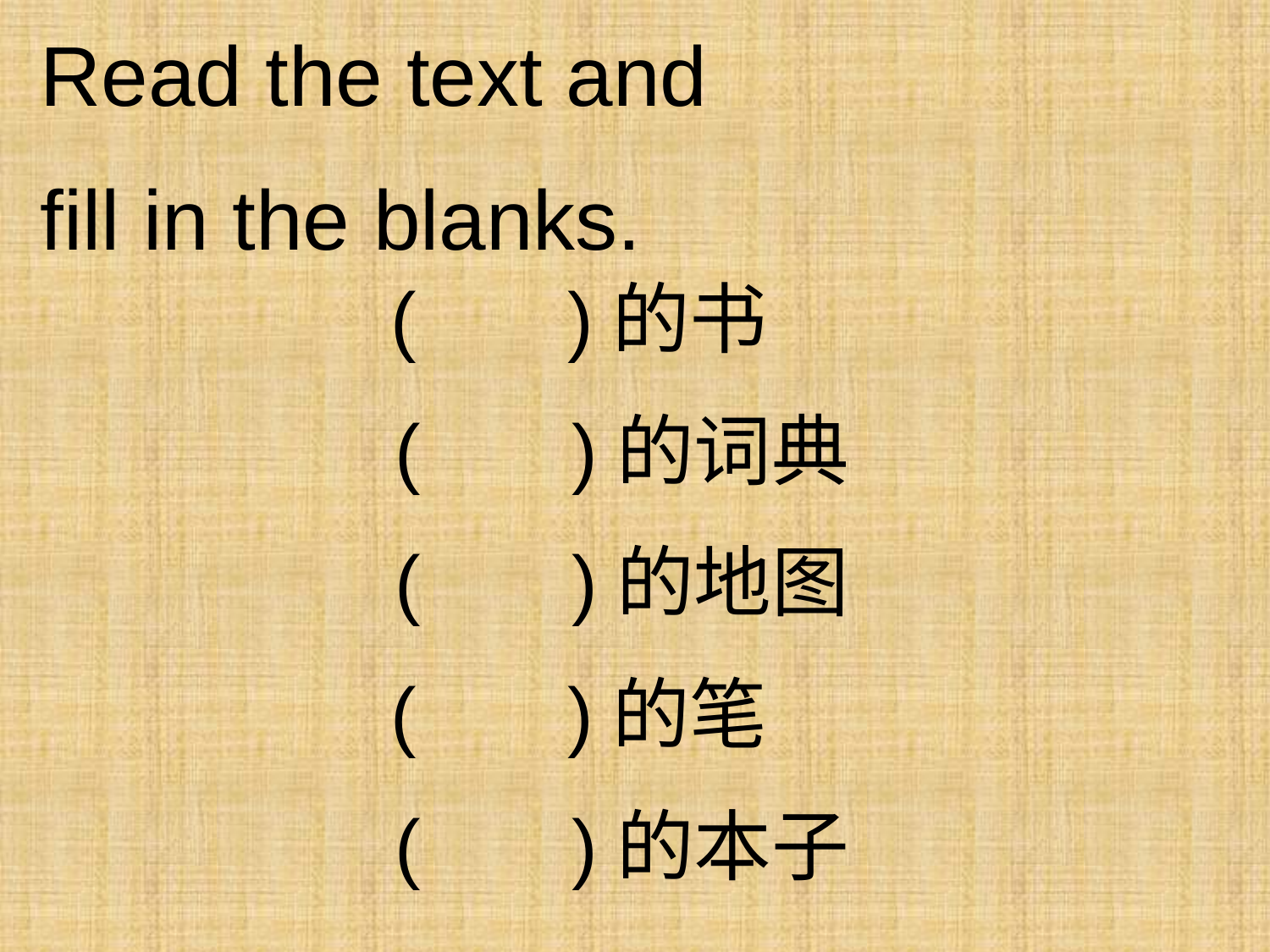

Read the text and
fill in the blanks.
(       )的书
    (       )的词典
    (       )的地图
(       )的笔
    (       )的本子